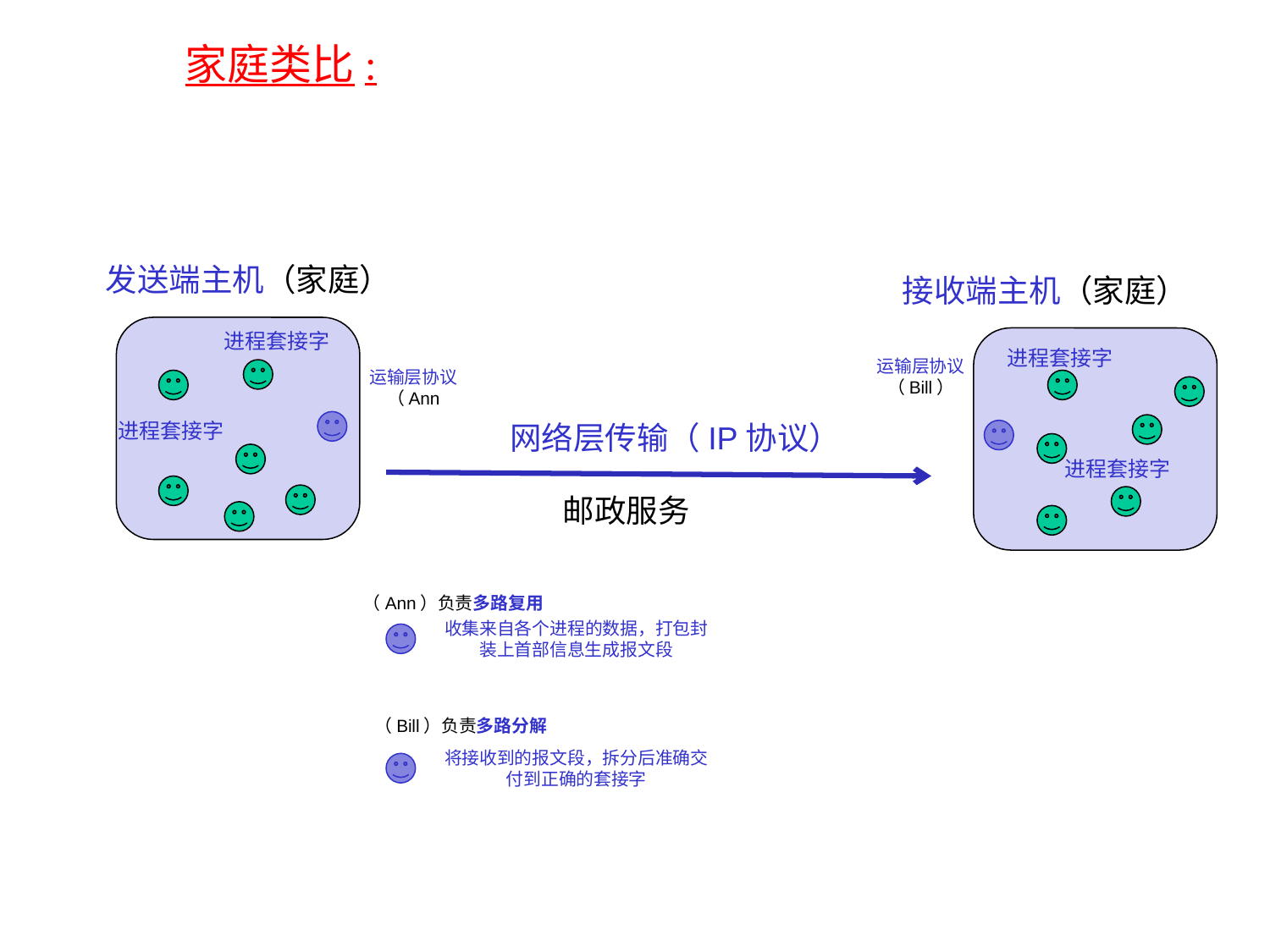

家庭类比:
发送端主机（家庭）
接收端主机（家庭）

进程套接字

进程套接字
运输层协议
（Bill）

运输层协议（Ann

进程套接字

网络层传输（IP协议）

进程套接字

邮政服务

（Ann）负责多路复用
收集来自各个进程的数据，打包封装上首部信息生成报文段

（Bill）负责多路分解
将接收到的报文段，拆分后准确交付到正确的套接字